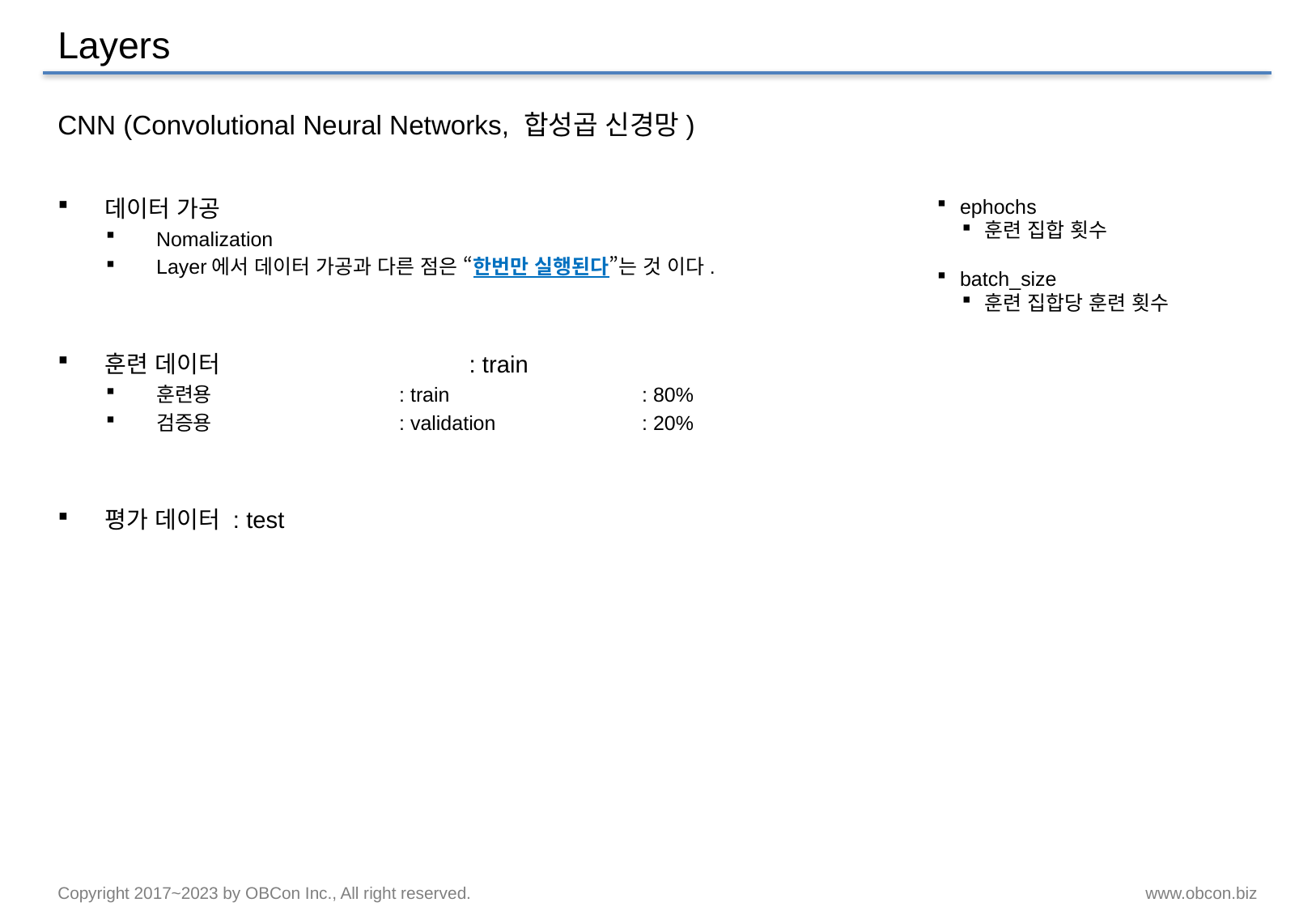

# Layers
CNN (Convolutional Neural Networks, 합성곱 신경망)
데이터 가공
Nomalization
Layer에서 데이터 가공과 다른 점은 “한번만 실행된다”는 것 이다.

훈련 데이터 		: train
훈련용		: train		: 80%
검증용		: validation		: 20%

평가 데이터 : test

ephochs
훈련 집합 횟수

batch_size
훈련 집합당 훈련 횟수